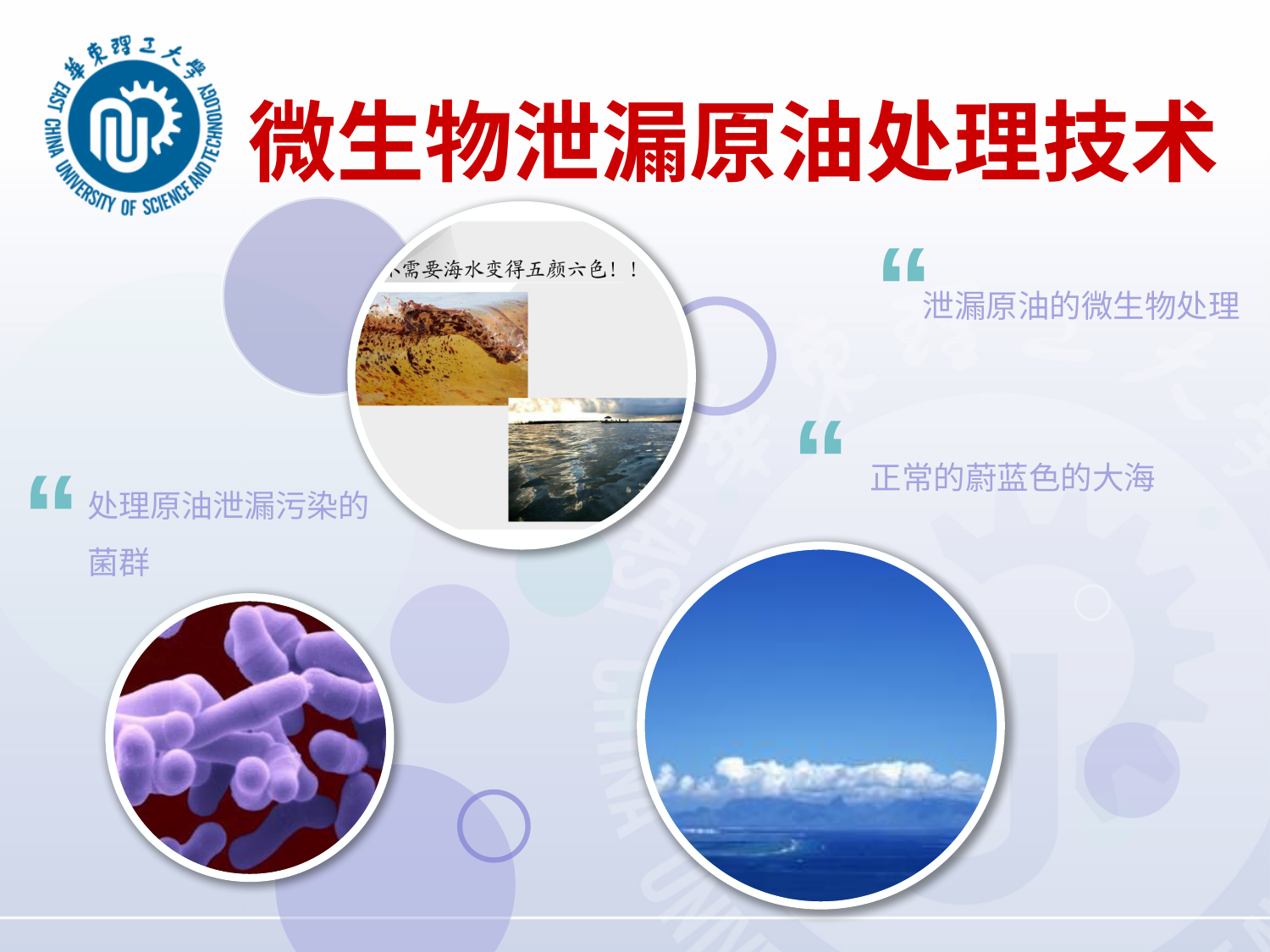

微生物泄漏原油处理技术

“

泄漏原油的微生物处理

“
正常的蔚蓝色的大海
“
处理原油泄漏污染的菌群